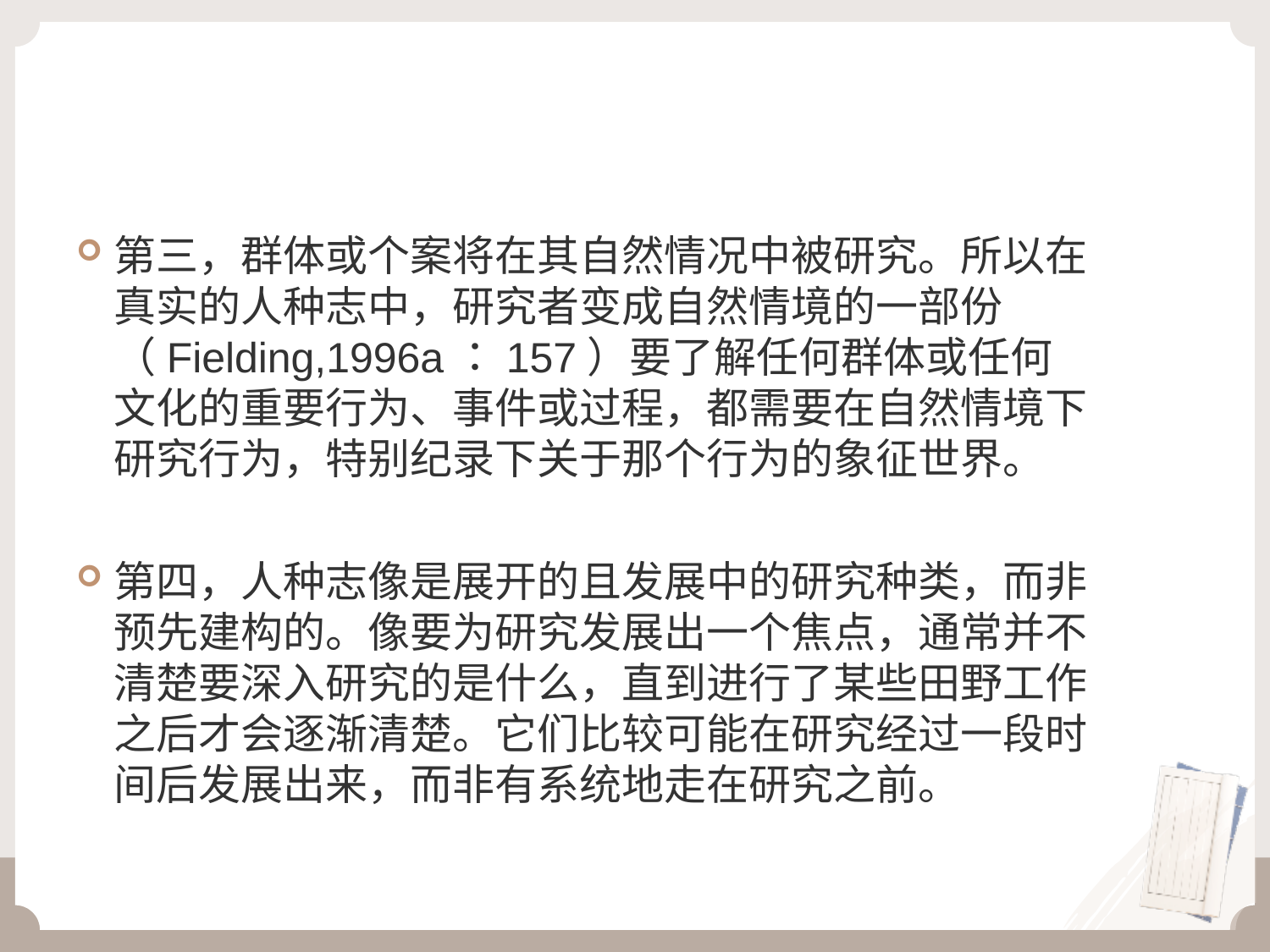

第三，群体或个案将在其自然情况中被研究。所以在真实的人种志中，研究者变成自然情境的一部份（Fielding,1996a：157）要了解任何群体或任何文化的重要行为、事件或过程，都需要在自然情境下研究行为，特别纪录下关于那个行为的象征世界。

第四，人种志像是展开的且发展中的研究种类，而非预先建构的。像要为研究发展出一个焦点，通常并不清楚要深入研究的是什么，直到进行了某些田野工作之后才会逐渐清楚。它们比较可能在研究经过一段时间后发展出来，而非有系统地走在研究之前。